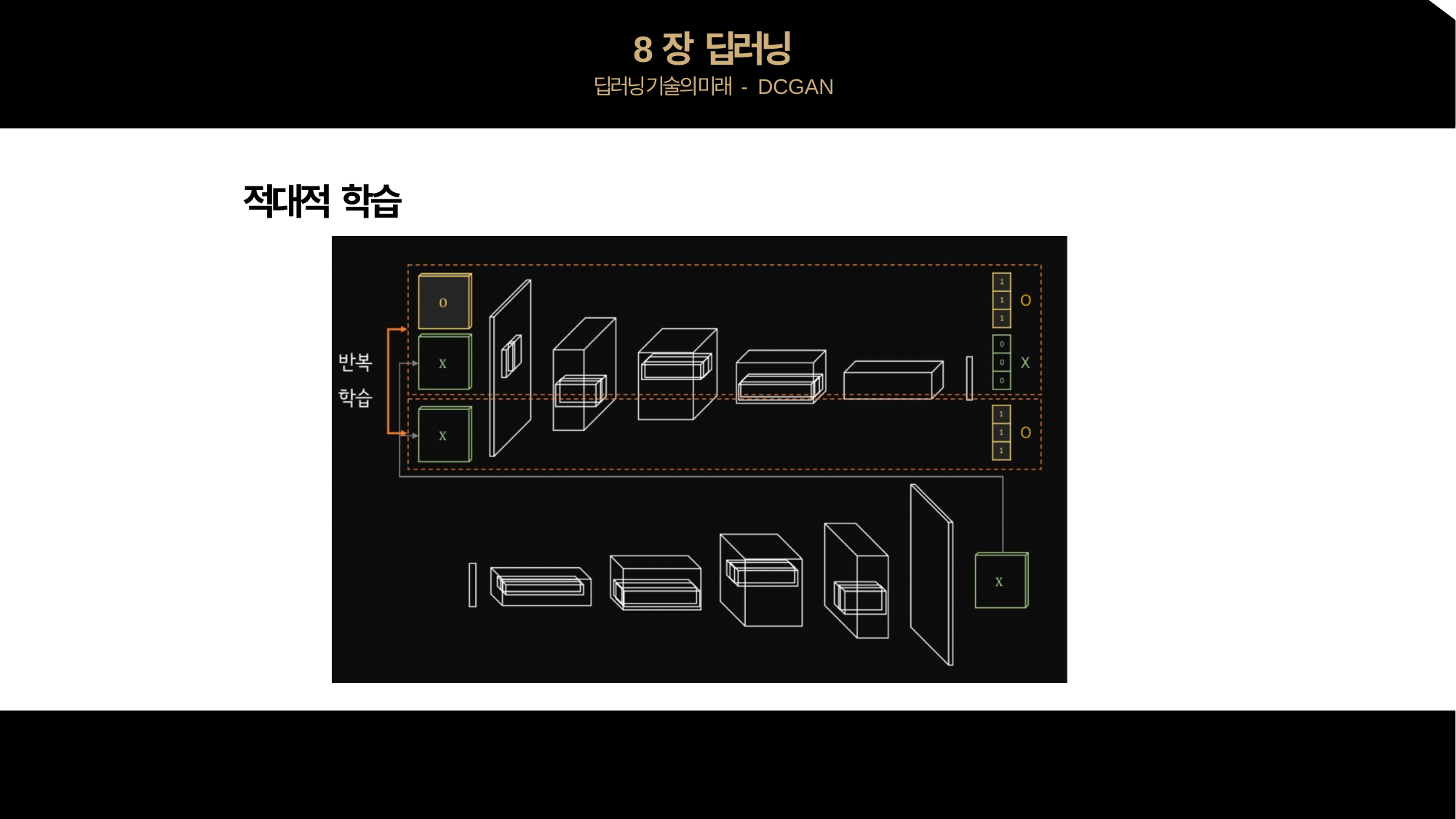

8장 딥러닝
딥러닝 기술의 미래 - DCGAN
적대적 학습